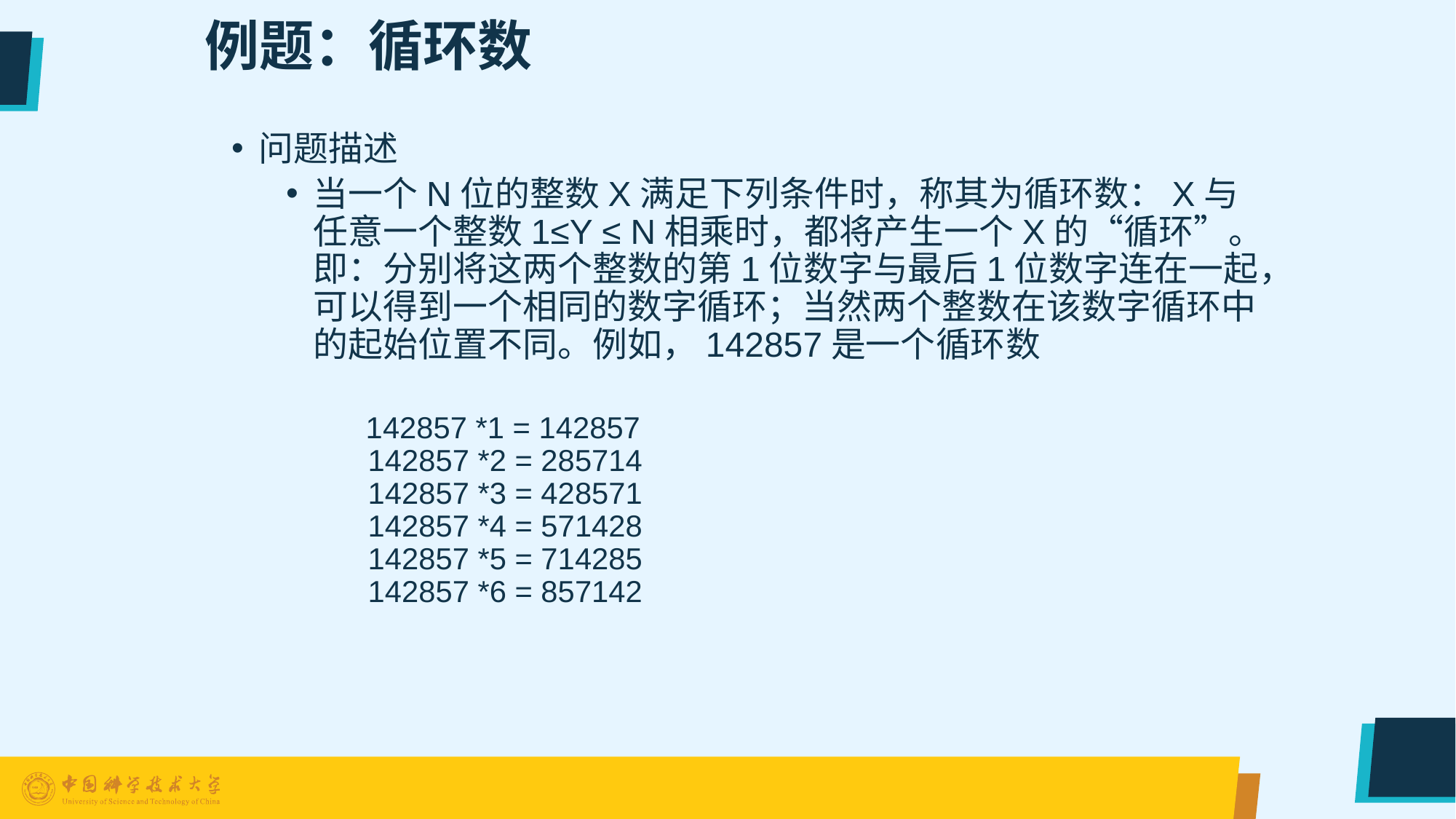

# 例题：循环数
问题描述
当一个N位的整数X满足下列条件时，称其为循环数：X与任意一个整数1≤Y ≤ N相乘时，都将产生一个X的“循环”。即：分别将这两个整数的第1位数字与最后1位数字连在一起，可以得到一个相同的数字循环；当然两个整数在该数字循环中的起始位置不同。例如，142857是一个循环数

   142857 *1 = 142857
142857 *2 = 285714
142857 *3 = 428571
142857 *4 = 571428
142857 *5 = 714285
142857 *6 = 857142